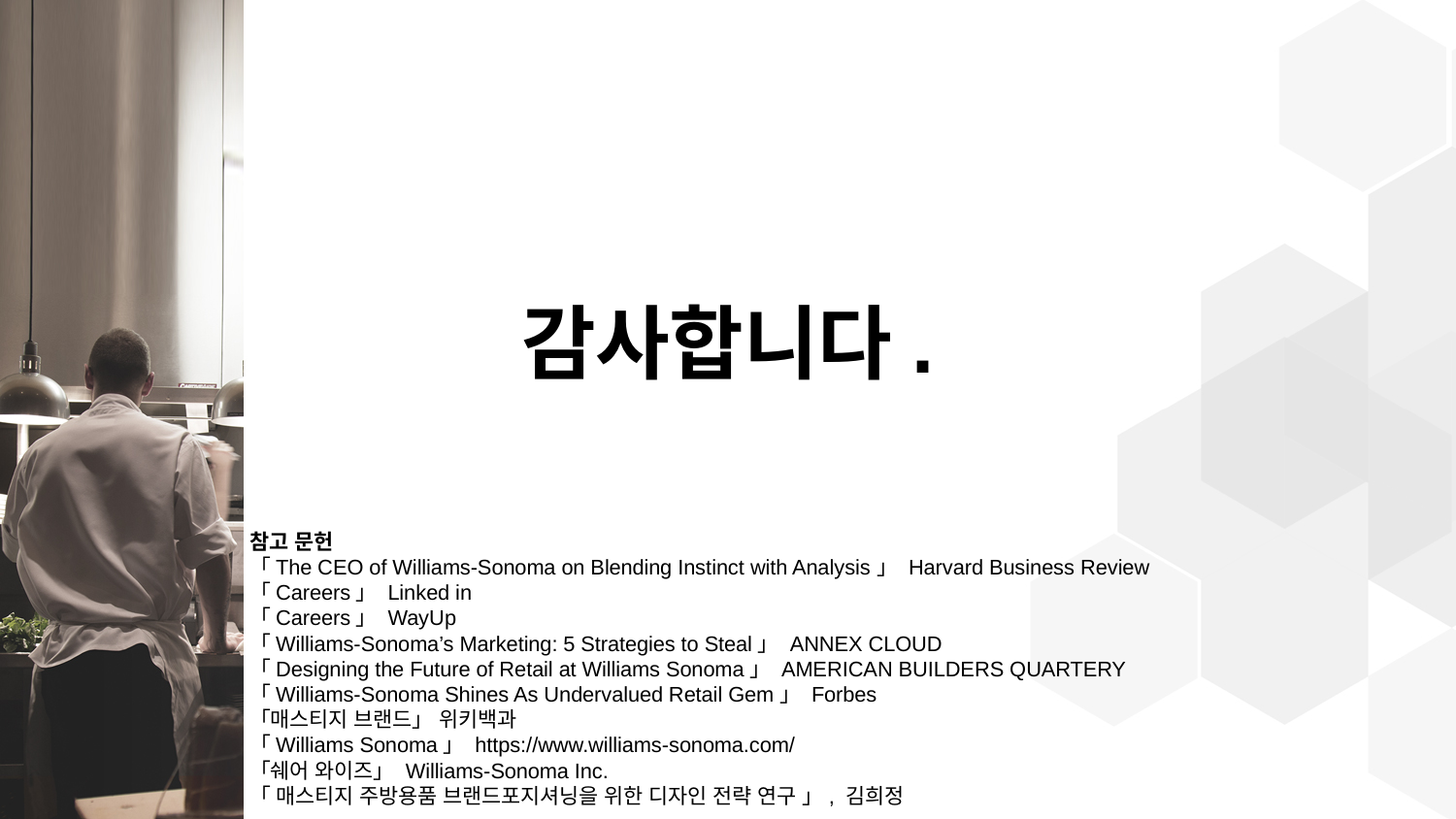

감사합니다.
참고 문헌
「The CEO of Williams-Sonoma on Blending Instinct with Analysis」 Harvard Business Review
「Careers」 Linked in
「Careers」 WayUp
「Williams-Sonoma’s Marketing: 5 Strategies to Steal」 ANNEX CLOUD
「Designing the Future of Retail at Williams Sonoma」 AMERICAN BUILDERS QUARTERY
「Williams-Sonoma Shines As Undervalued Retail Gem」 Forbes
「매스티지 브랜드」 위키백과
「Williams Sonoma」 https://www.williams-sonoma.com/
「쉐어 와이즈」 Williams-Sonoma Inc.
「 매스티지 주방용품 브랜드포지셔닝을 위한 디자인 전략 연구 」, 김희정